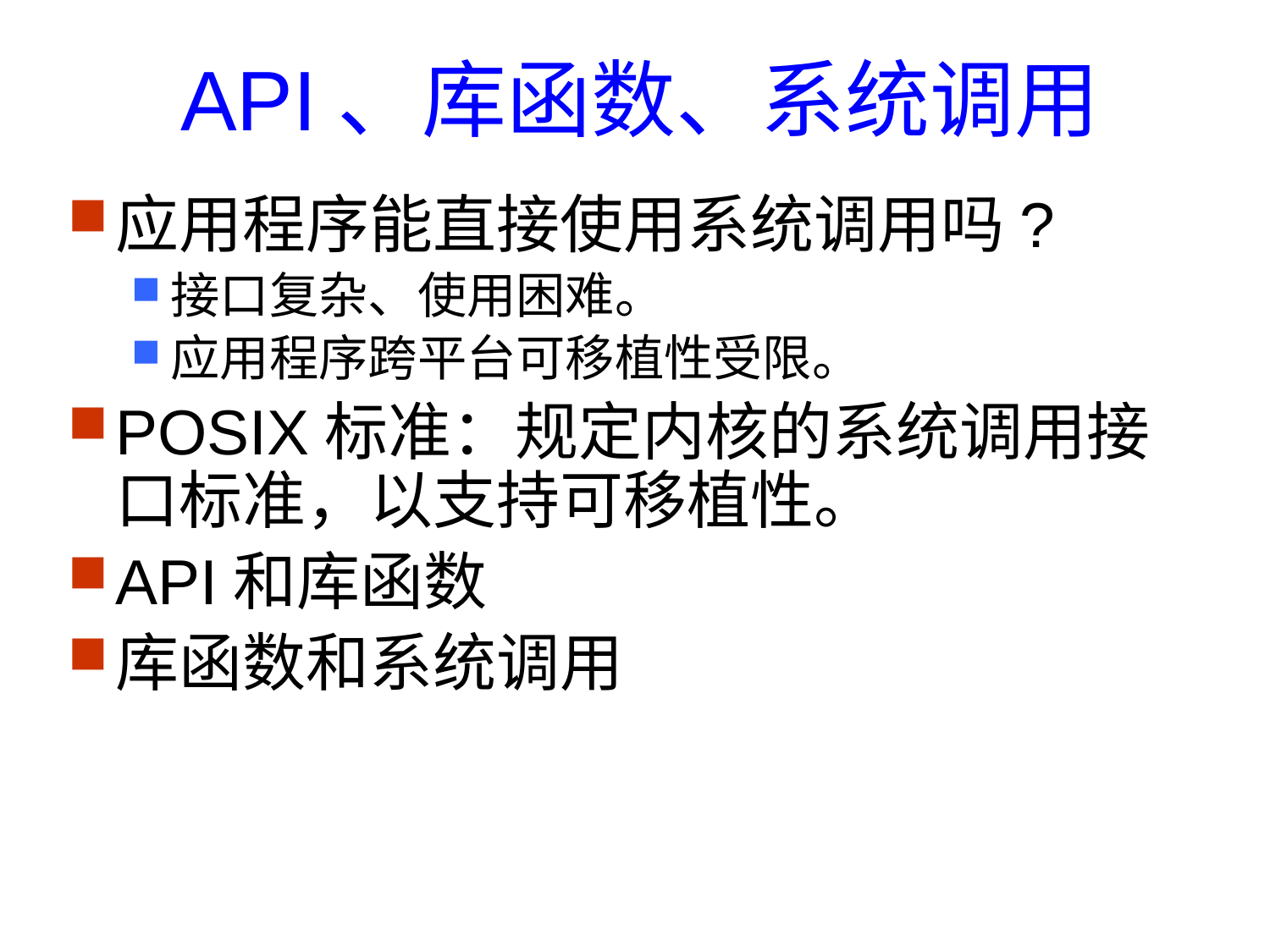

# API、库函数、系统调用
应用程序能直接使用系统调用吗?
接口复杂、使用困难。
应用程序跨平台可移植性受限。
POSIX标准：规定内核的系统调用接口标准，以支持可移植性。
API和库函数
库函数和系统调用